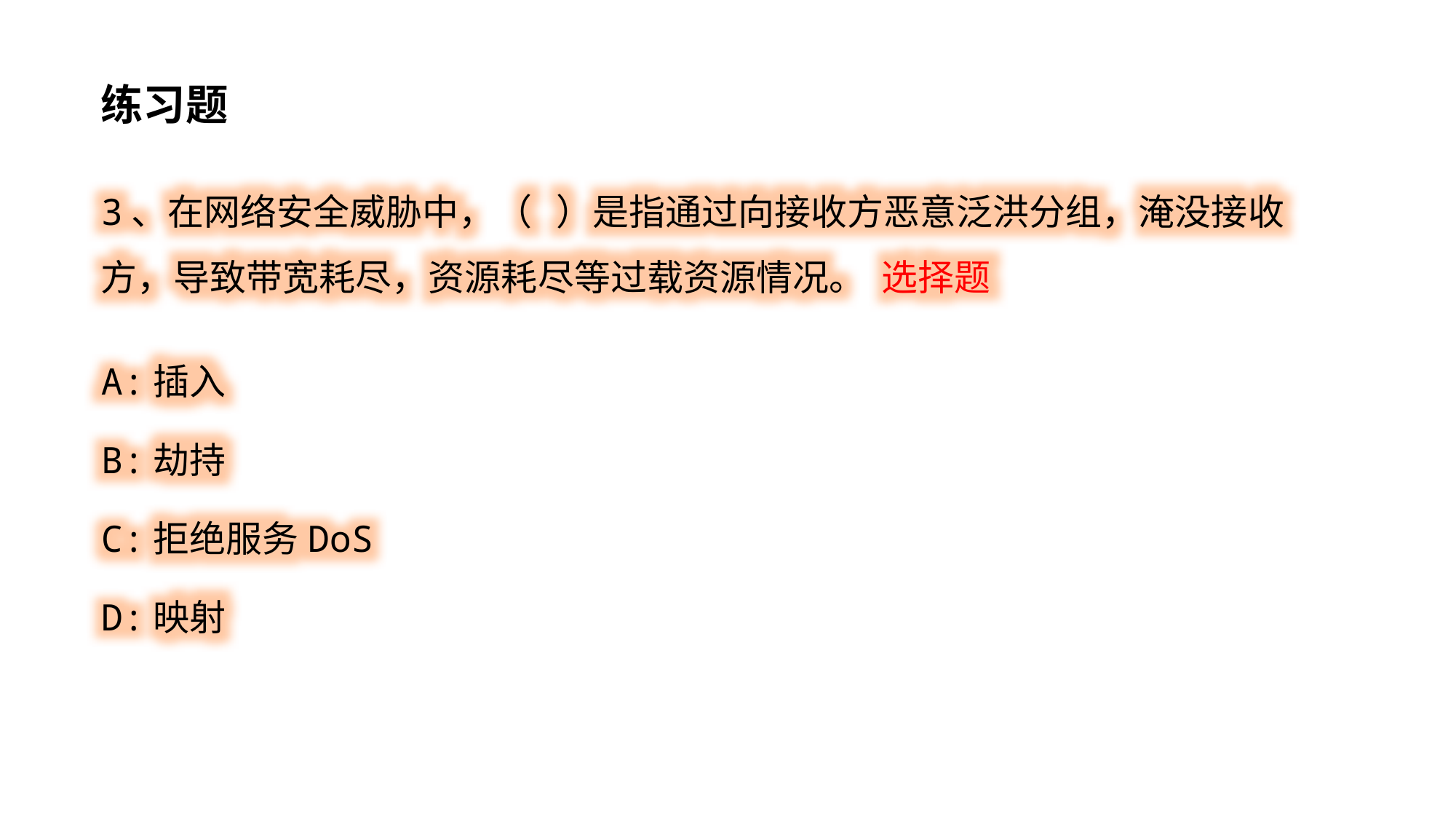

练习题
3、在网络安全威胁中，（   ）是指通过向接收方恶意泛洪分组，淹没接收方，导致带宽耗尽，资源耗尽等过载资源情况。  选择题

A:插入

B:劫持

C:拒绝服务DoS

D:映射